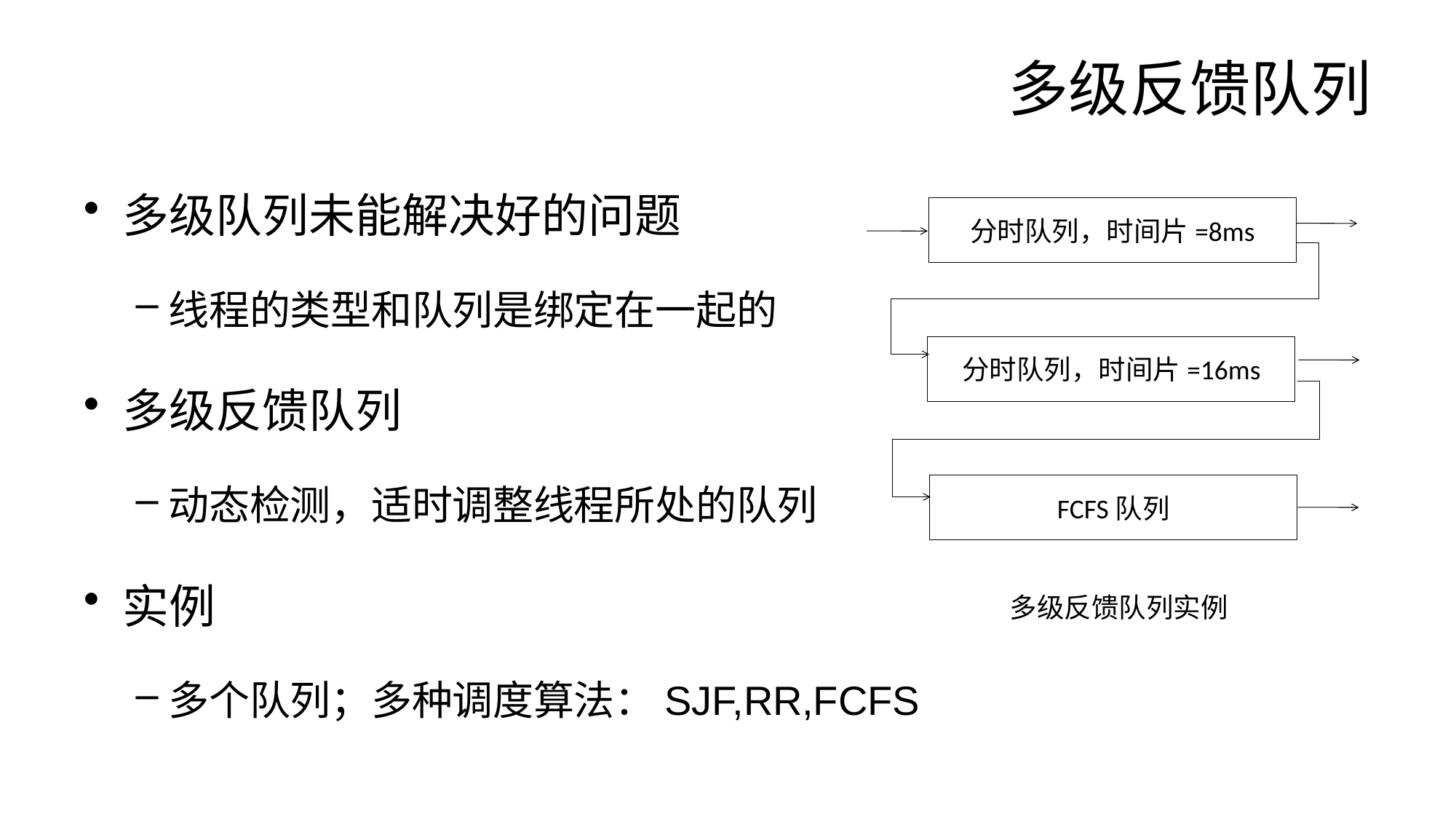

# 多级反馈队列
多级队列未能解决好的问题
线程的类型和队列是绑定在一起的
多级反馈队列
动态检测，适时调整线程所处的队列
实例
多个队列；多种调度算法：SJF,RR,FCFS
分时队列，时间片=8ms

分时队列，时间片=16ms

FCFS队列
 多级反馈队列实例